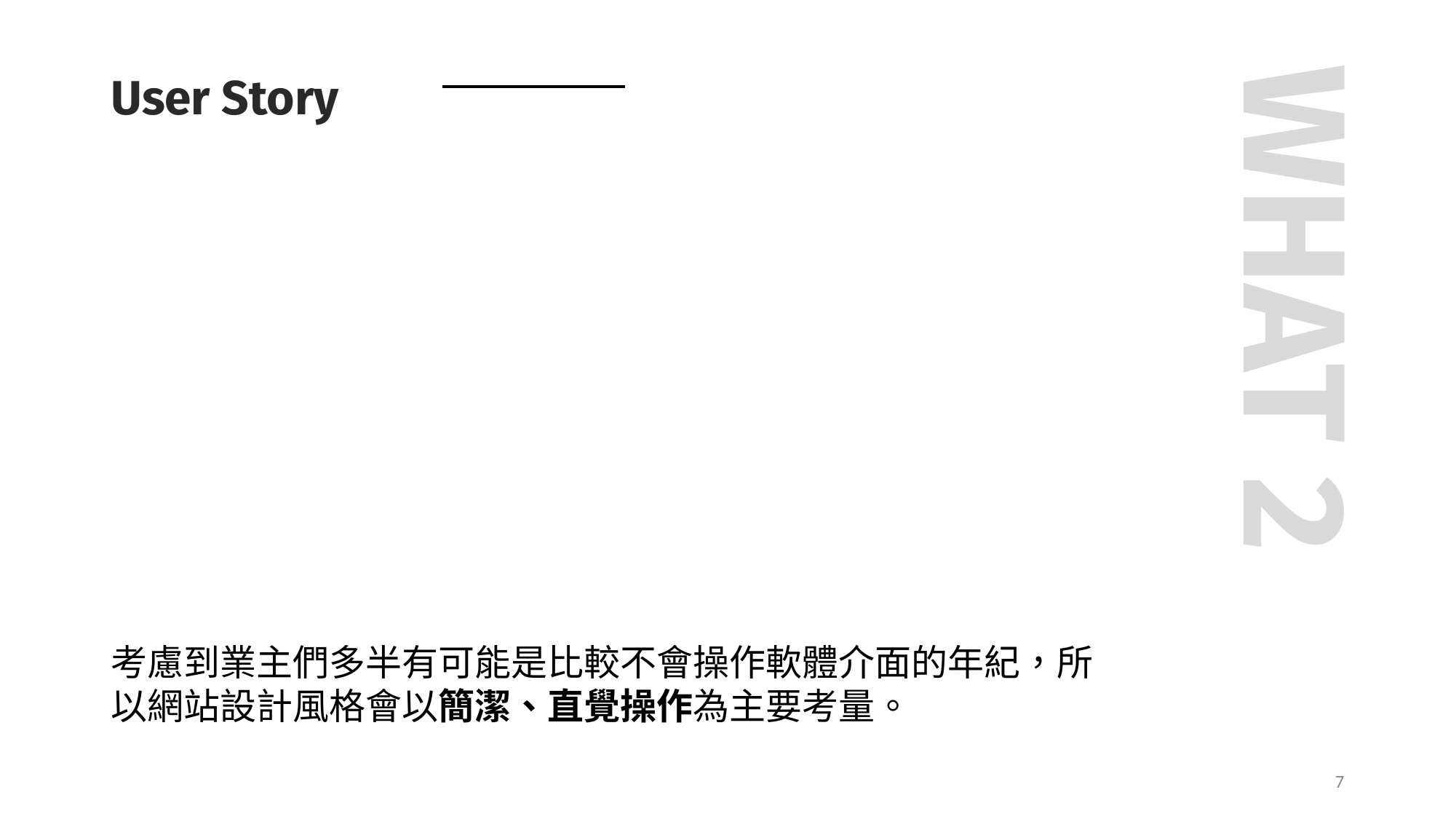

User Story
WHAT 2
# 考慮到業主們多半有可能是比較不會操作軟體介面的年紀，所以網站設計風格會以簡潔、直覺操作為主要考量。
7